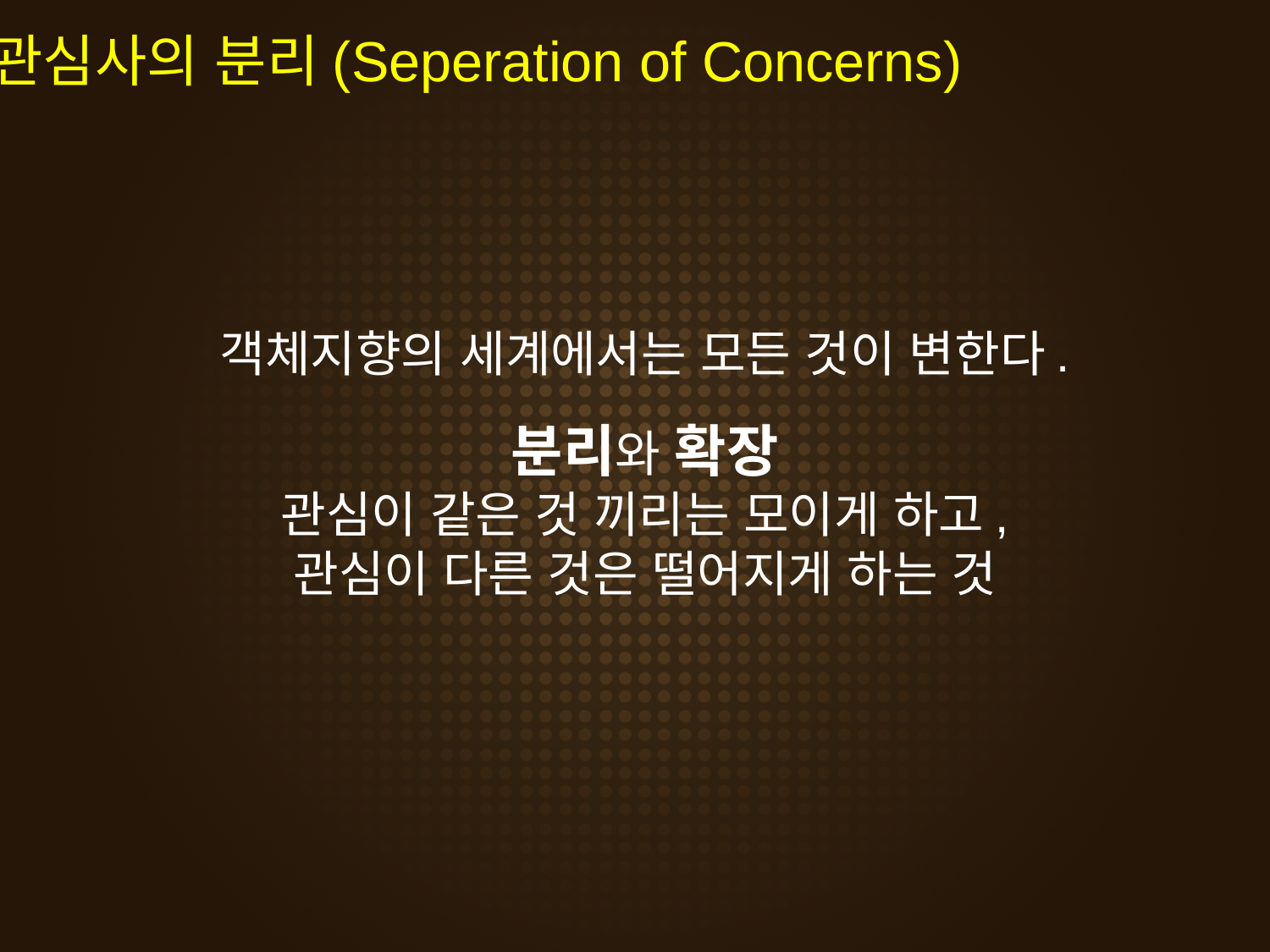

관심사의 분리(Seperation of Concerns)
객체지향의 세계에서는 모든 것이 변한다.
분리와 확장
관심이 같은 것 끼리는 모이게 하고,
관심이 다른 것은 떨어지게 하는 것